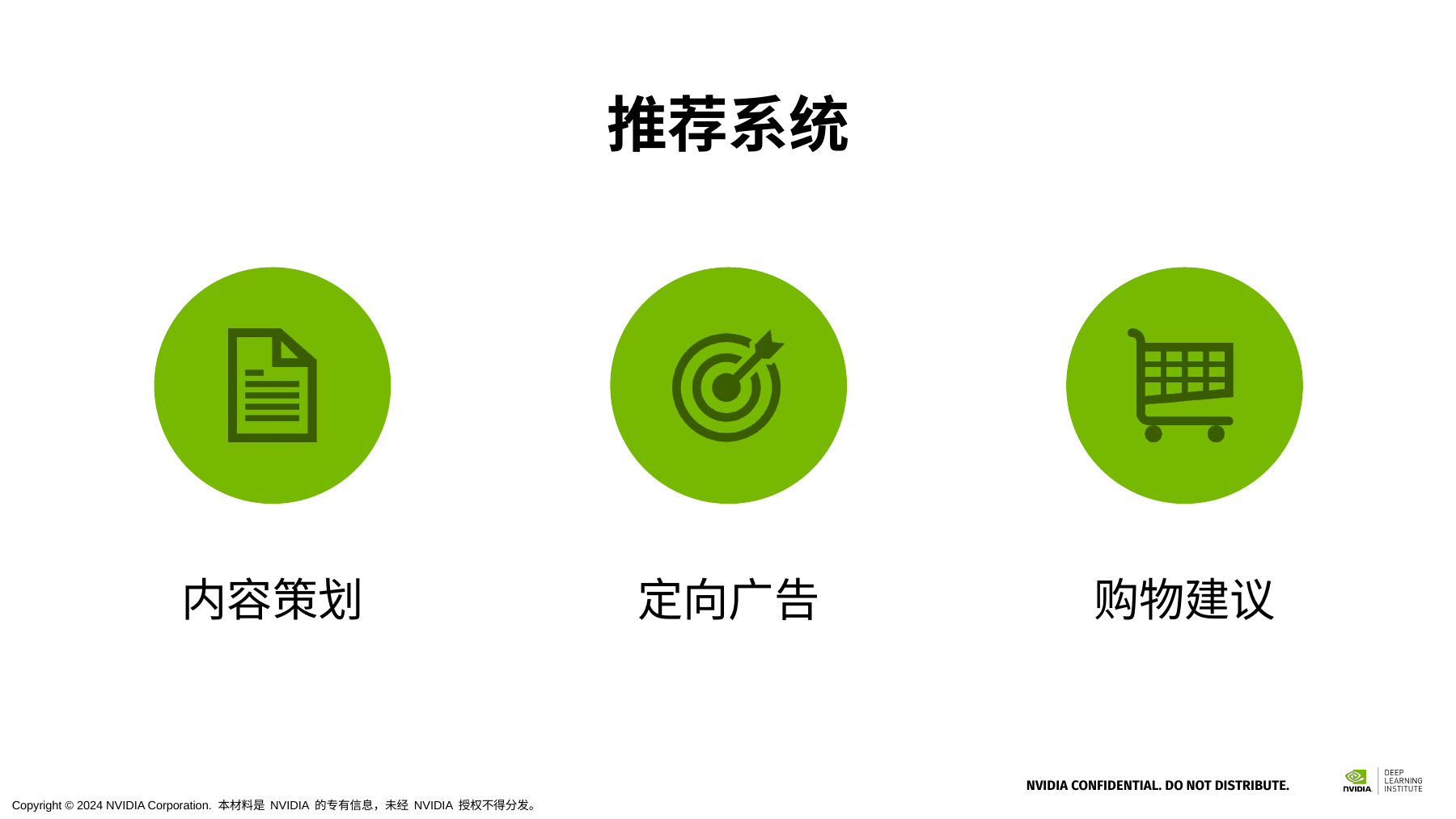

# 推荐系统

内容策划

定向广告

购物建议
Copyright © 2024 NVIDIA Corporation. 本材料是 NVIDIA 的专有信息，未经 NVIDIA 授权不得分发。